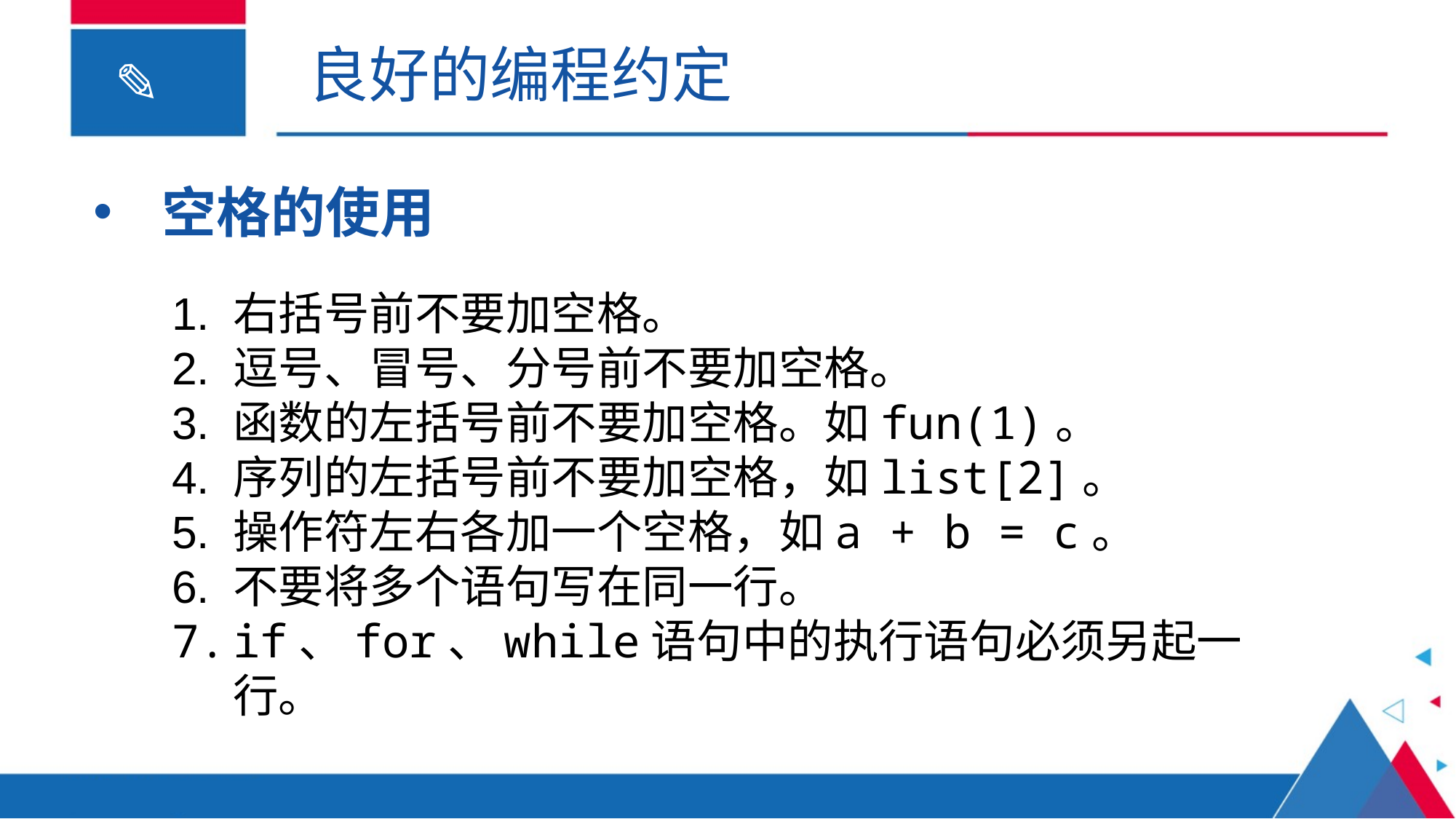

良好的编程约定
空格的使用
右括号前不要加空格。
逗号、冒号、分号前不要加空格。
函数的左括号前不要加空格。如fun(1)。
序列的左括号前不要加空格，如list[2]。
操作符左右各加一个空格，如a + b = c。
不要将多个语句写在同一行。
if、for、while语句中的执行语句必须另起一行。